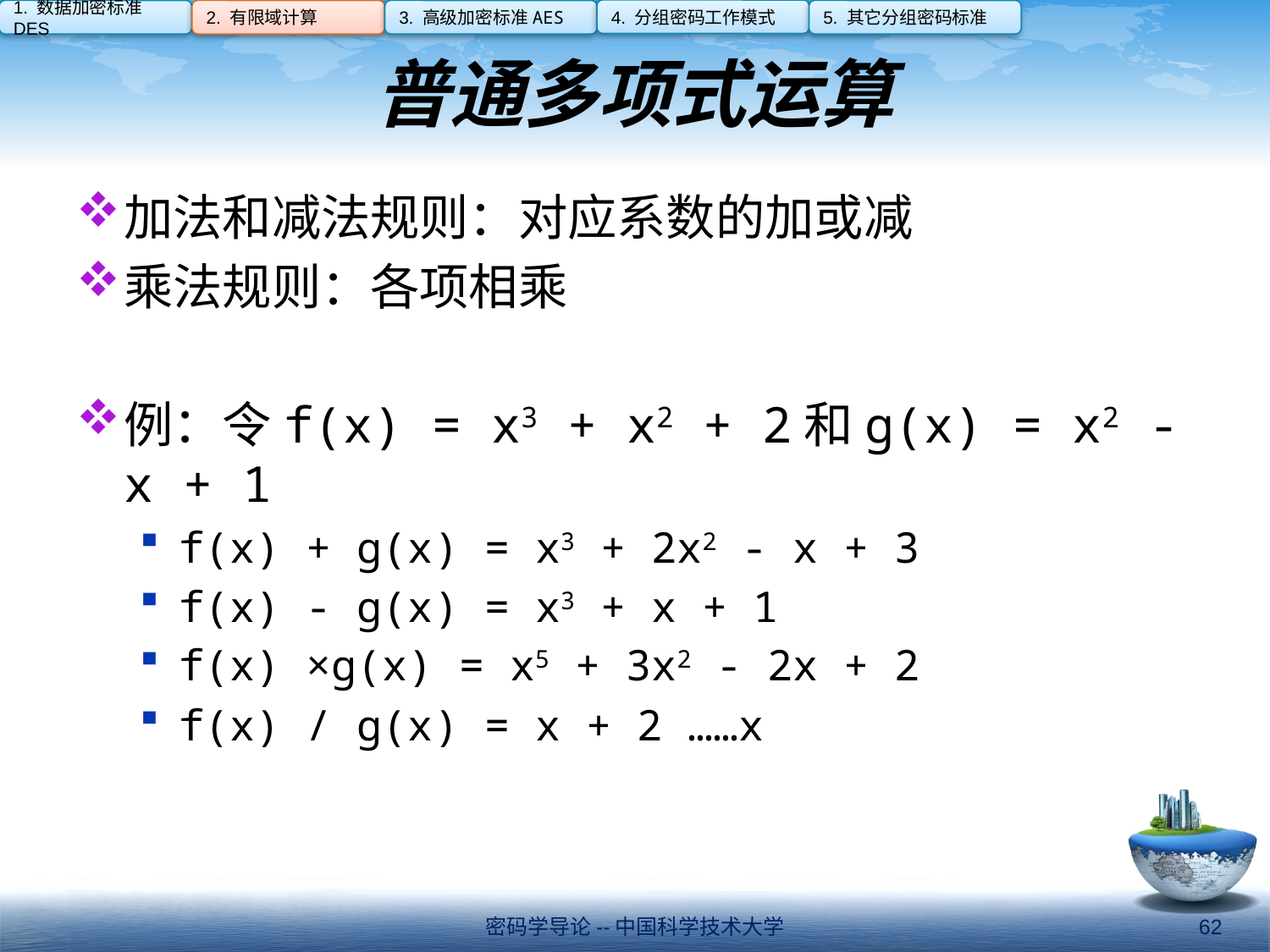

4. 分组密码工作模式
1. 数据加密标准DES
2. 有限域计算
3. 高级加密标准AES
5. 其它分组密码标准
# 普通多项式运算
加法和减法规则：对应系数的加或减
乘法规则：各项相乘

例：令f(x) = x3 + x2 + 2和g(x) = x2 - x + 1
f(x) + g(x) = x3 + 2x2 - x + 3
f(x) - g(x) = x3 + x + 1
f(x) ×g(x) = x5 + 3x2 - 2x + 2
f(x) / g(x) = x + 2 ……x
密码学导论--中国科学技术大学
62